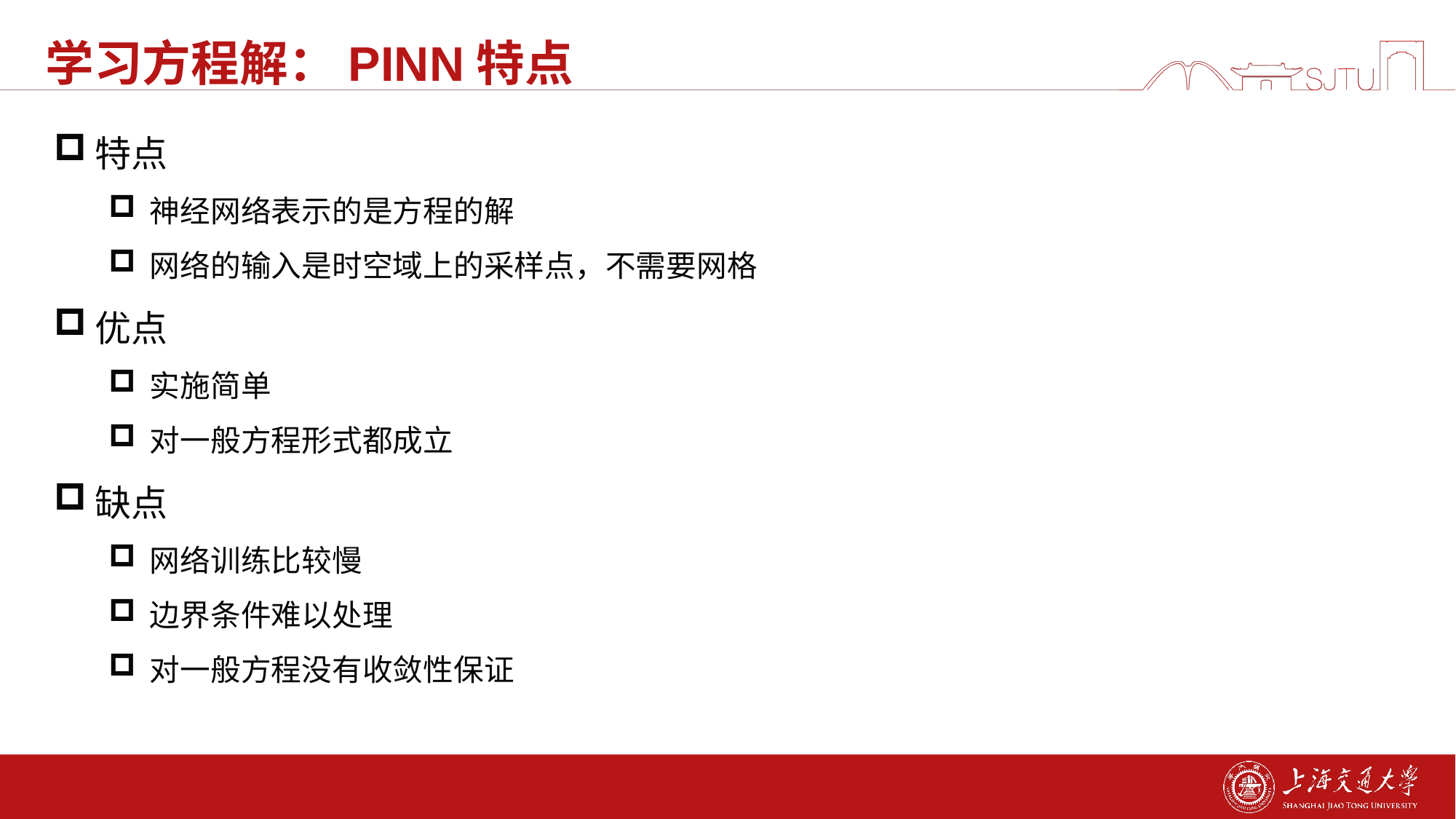

# 学习方程解：PINN特点
特点
神经网络表示的是方程的解
网络的输入是时空域上的采样点，不需要网格
优点
实施简单
对一般方程形式都成立
缺点
网络训练比较慢
边界条件难以处理
对一般方程没有收敛性保证